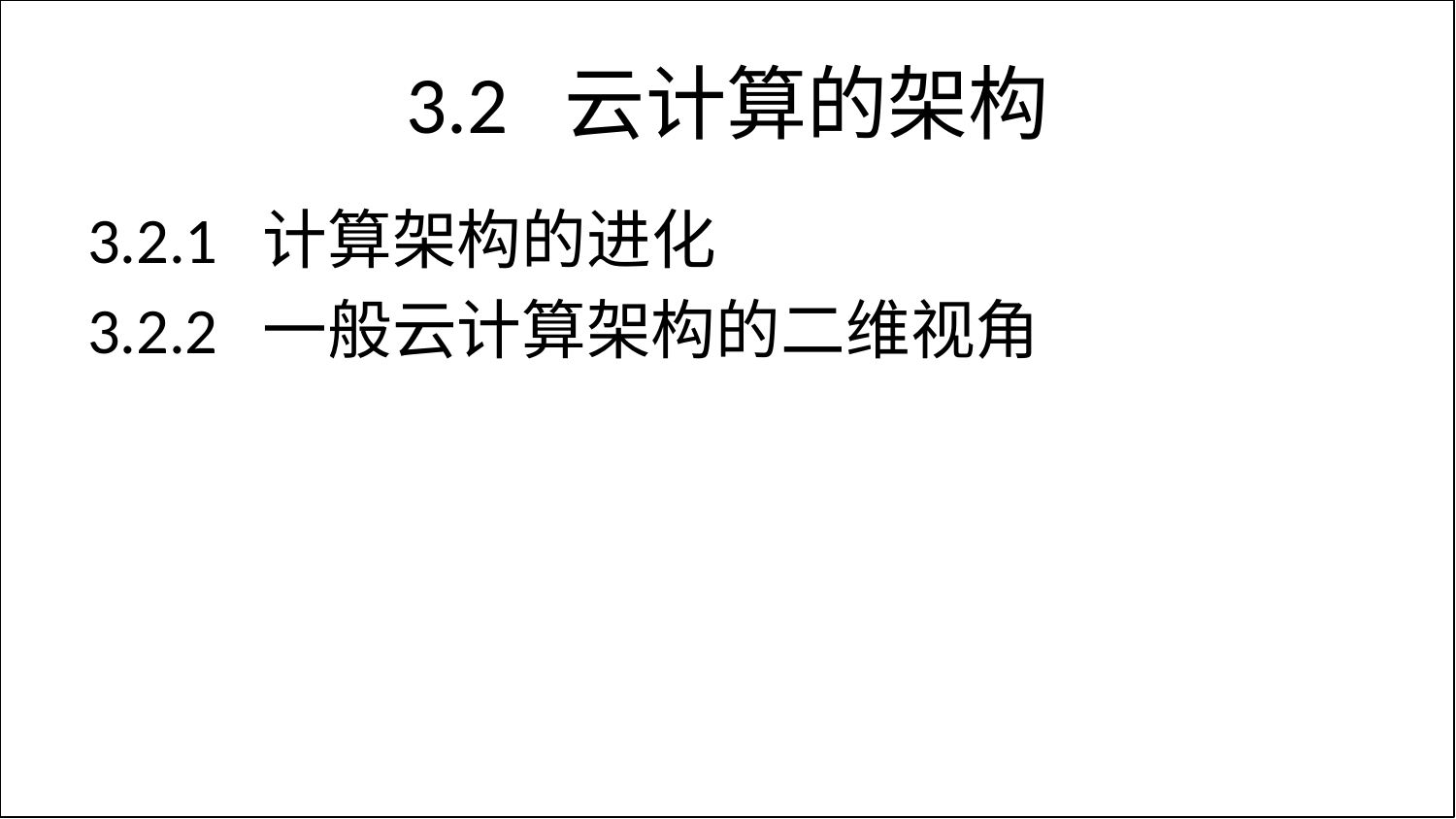

# 3.2  云计算的架构
3.2.1  计算架构的进化
3.2.2  一般云计算架构的二维视角